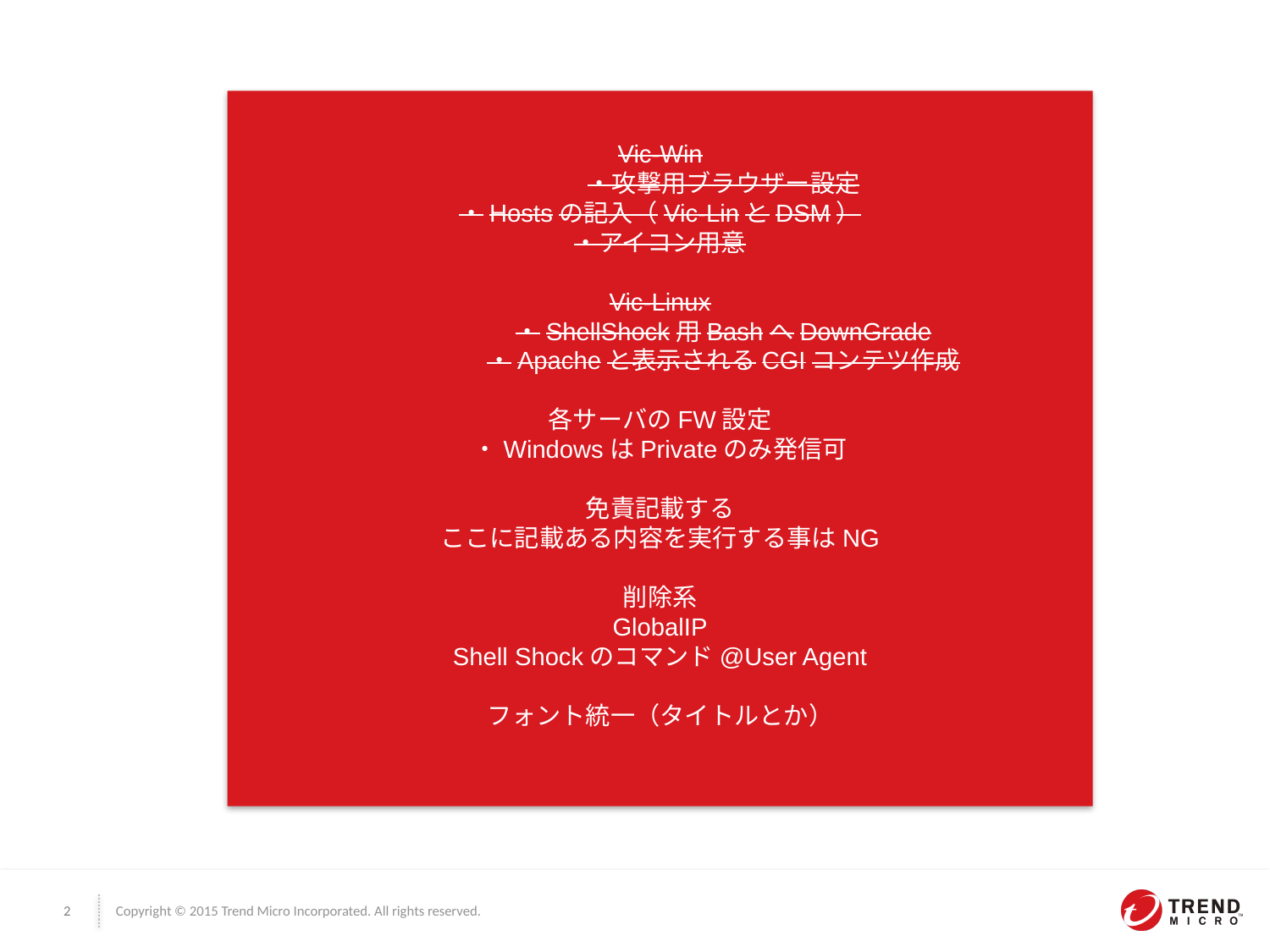

Vic-Win
	・攻撃用ブラウザー設定
・Hostsの記入（Vic-LinとDSM）
・アイコン用意

Vic-Linux
	・ShellShock用BashへDownGrade
	・Apacheと表示されるCGIコンテツ作成

各サーバのFW設定
・WindowsはPrivateのみ発信可

免責記載する
ここに記載ある内容を実行する事はNG

削除系
GlobalIP
Shell Shockのコマンド@User Agent

フォント統一（タイトルとか）